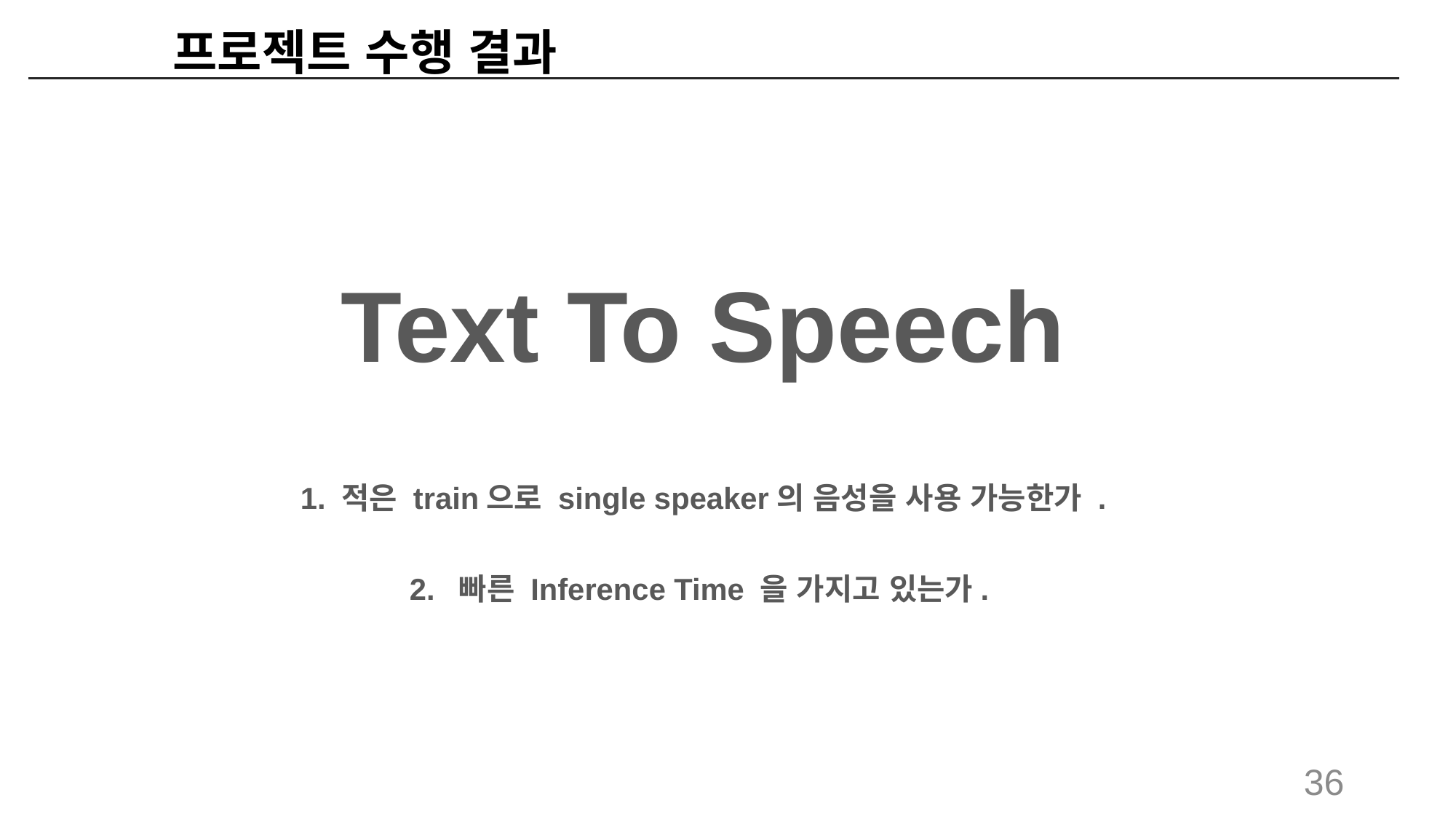

프로젝트 수행 결과
Text To Speech
1. 적은 train으로 single speaker의 음성을 사용 가능한가 .
2.  빠른 Inference Time 을 가지고 있는가.
36